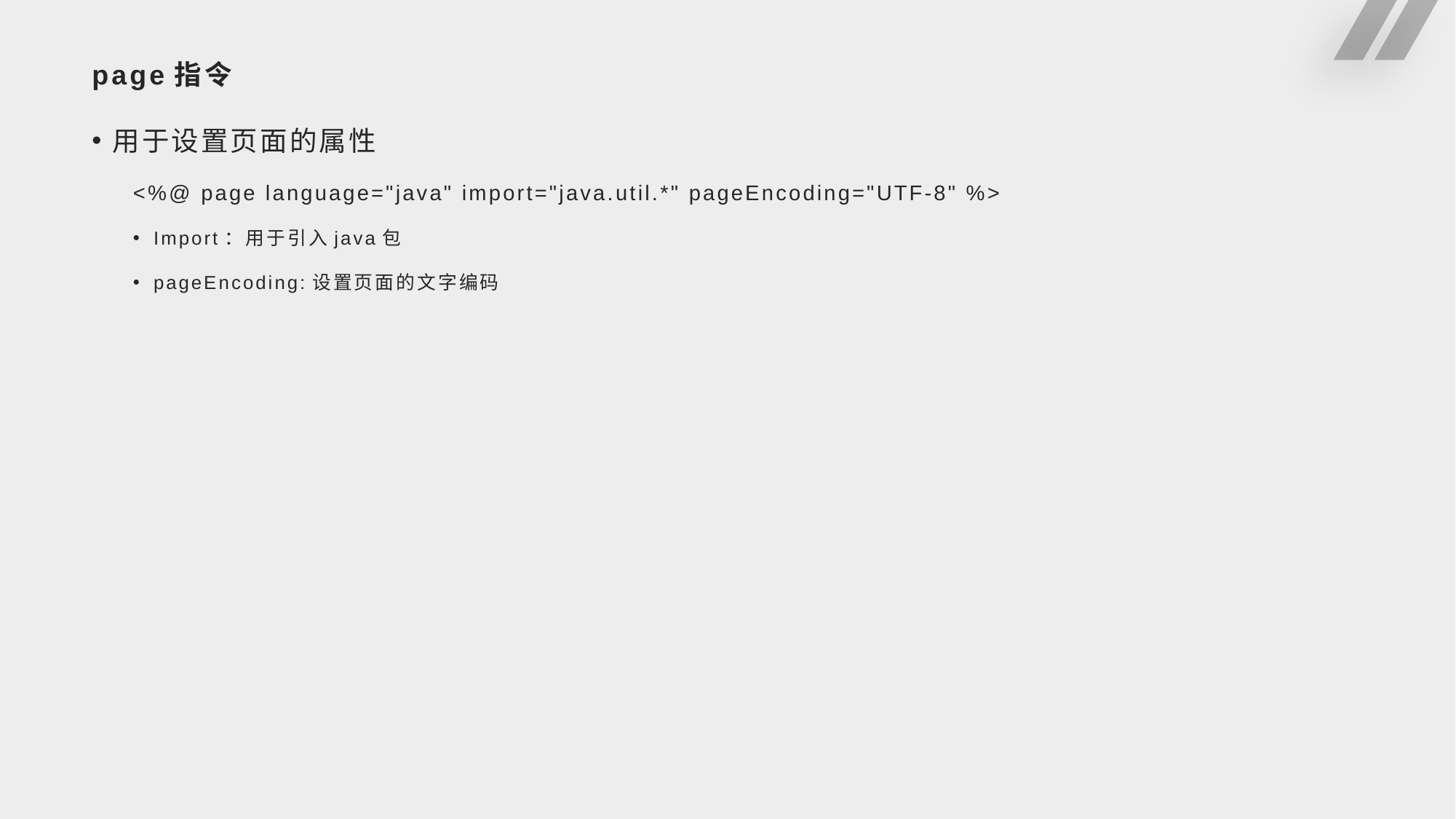

# page指令
用于设置页面的属性
<%@ page language="java" import="java.util.*" pageEncoding="UTF-8" %>
Import：用于引入java包
pageEncoding:设置页面的文字编码